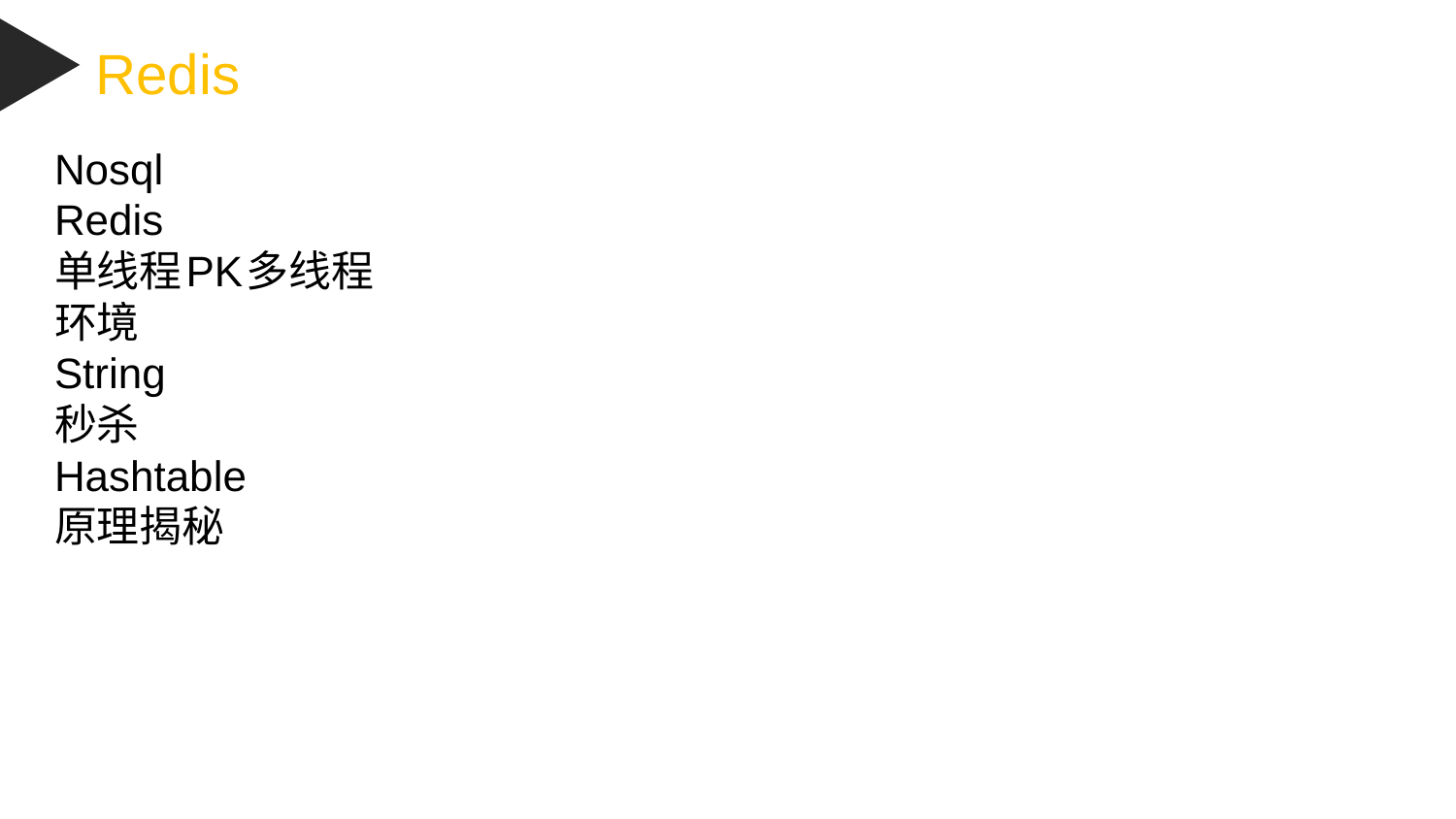

Redis
Nosql
Redis
单线程PK多线程
环境
String
秒杀
Hashtable
原理揭秘